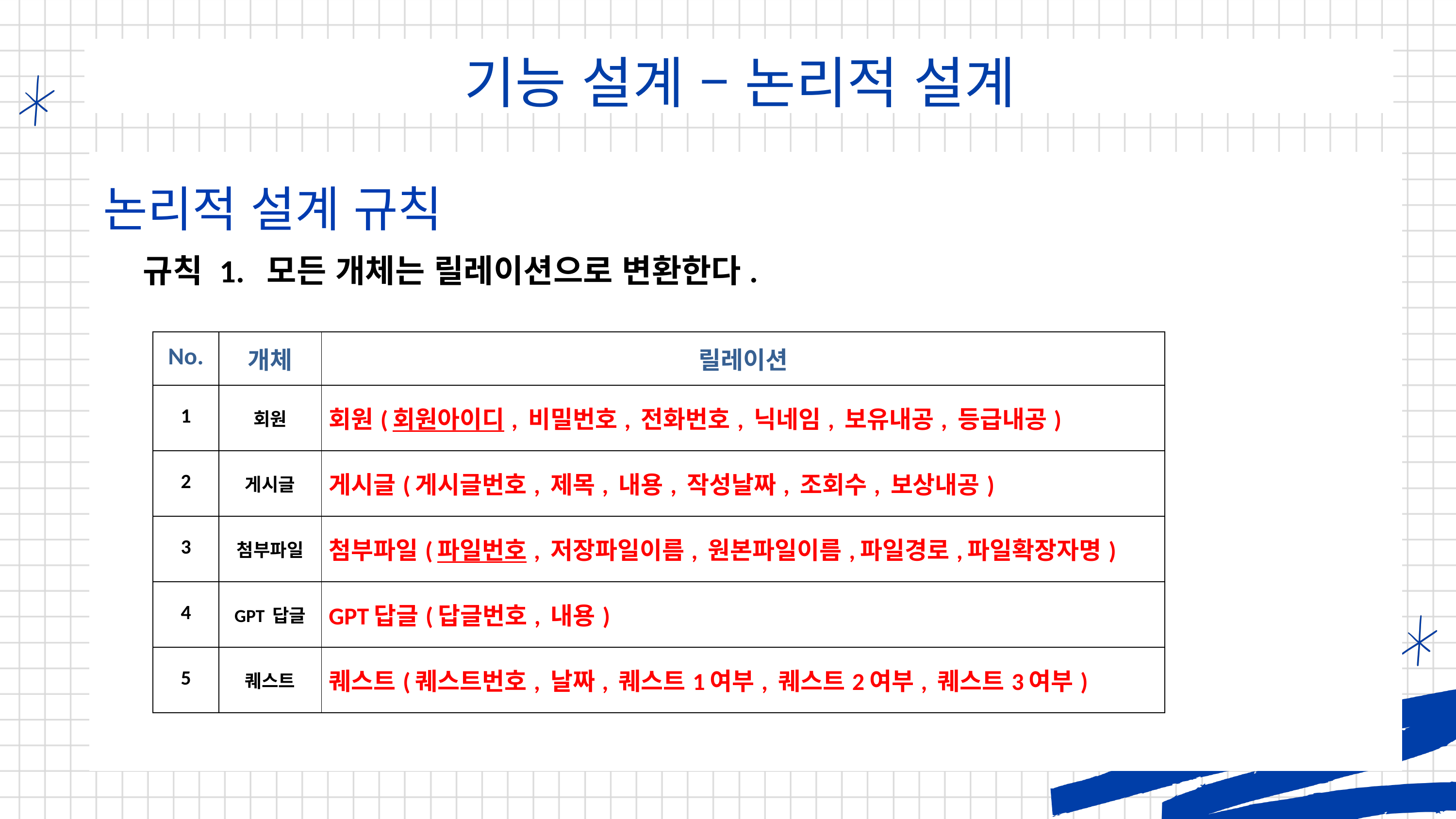

기능 설계 – 논리적 설계

논리적 설계 규칙
규칙 1.  모든 개체는 릴레이션으로 변환한다.
| No. | 개체 | 릴레이션 |
| --- | --- | --- |
| 1 | 회원 | 회원(회원아이디, 비밀번호, 전화번호, 닉네임, 보유내공, 등급내공) |
| 2 | 게시글 | 게시글(게시글번호, 제목, 내용, 작성날짜, 조회수, 보상내공) |
| 3 | 첨부파일 | 첨부파일(파일번호, 저장파일이름, 원본파일이름,파일경로,파일확장자명) |
| 4 | GPT 답글 | GPT답글(답글번호, 내용) |
| 5 | 퀘스트 | 퀘스트(퀘스트번호, 날짜, 퀘스트1여부, 퀘스트2여부, 퀘스트3여부) |